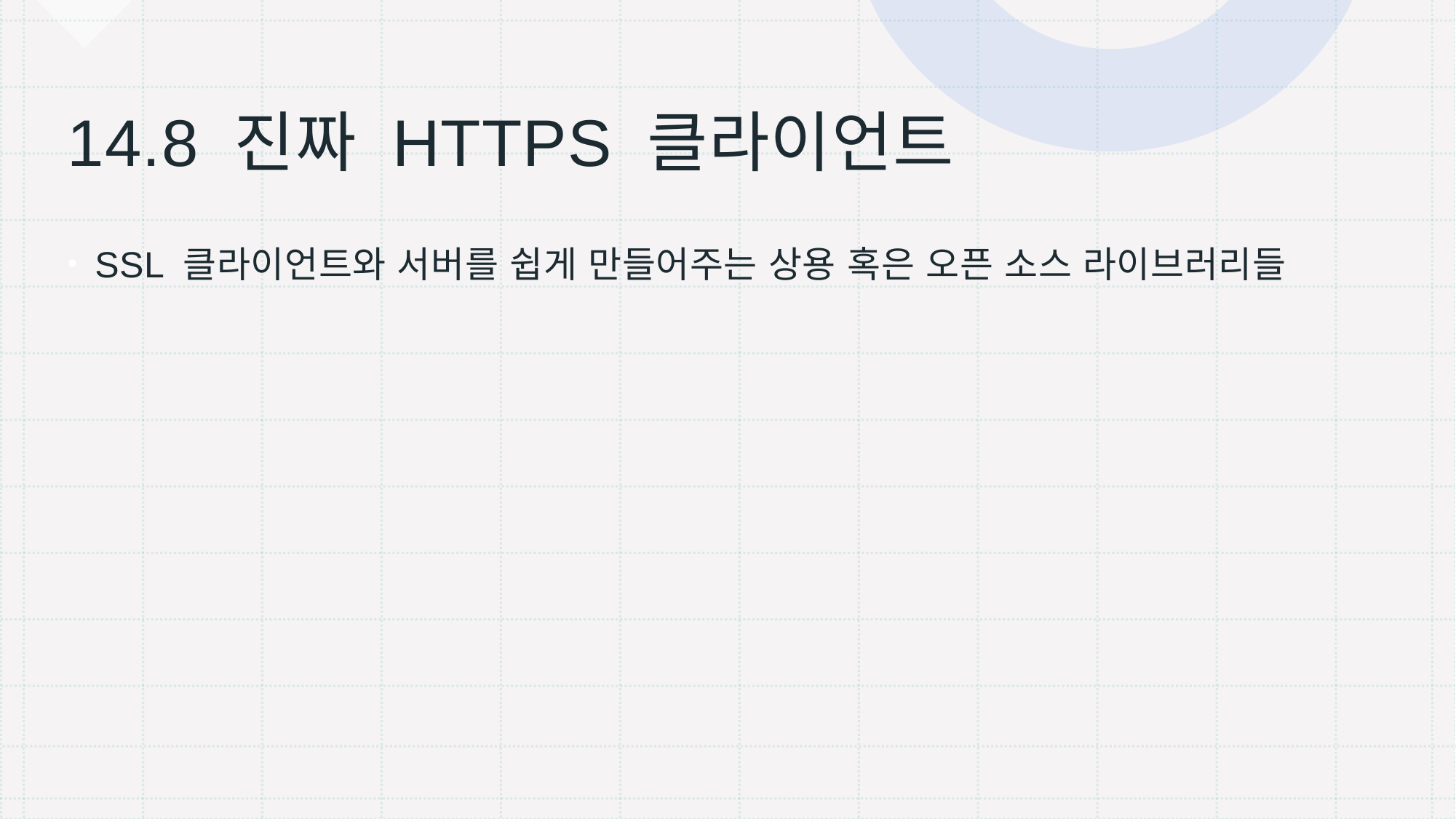

# 14.8 진짜 HTTPS 클라이언트
SSL 클라이언트와 서버를 쉽게 만들어주는 상용 혹은 오픈 소스 라이브러리들